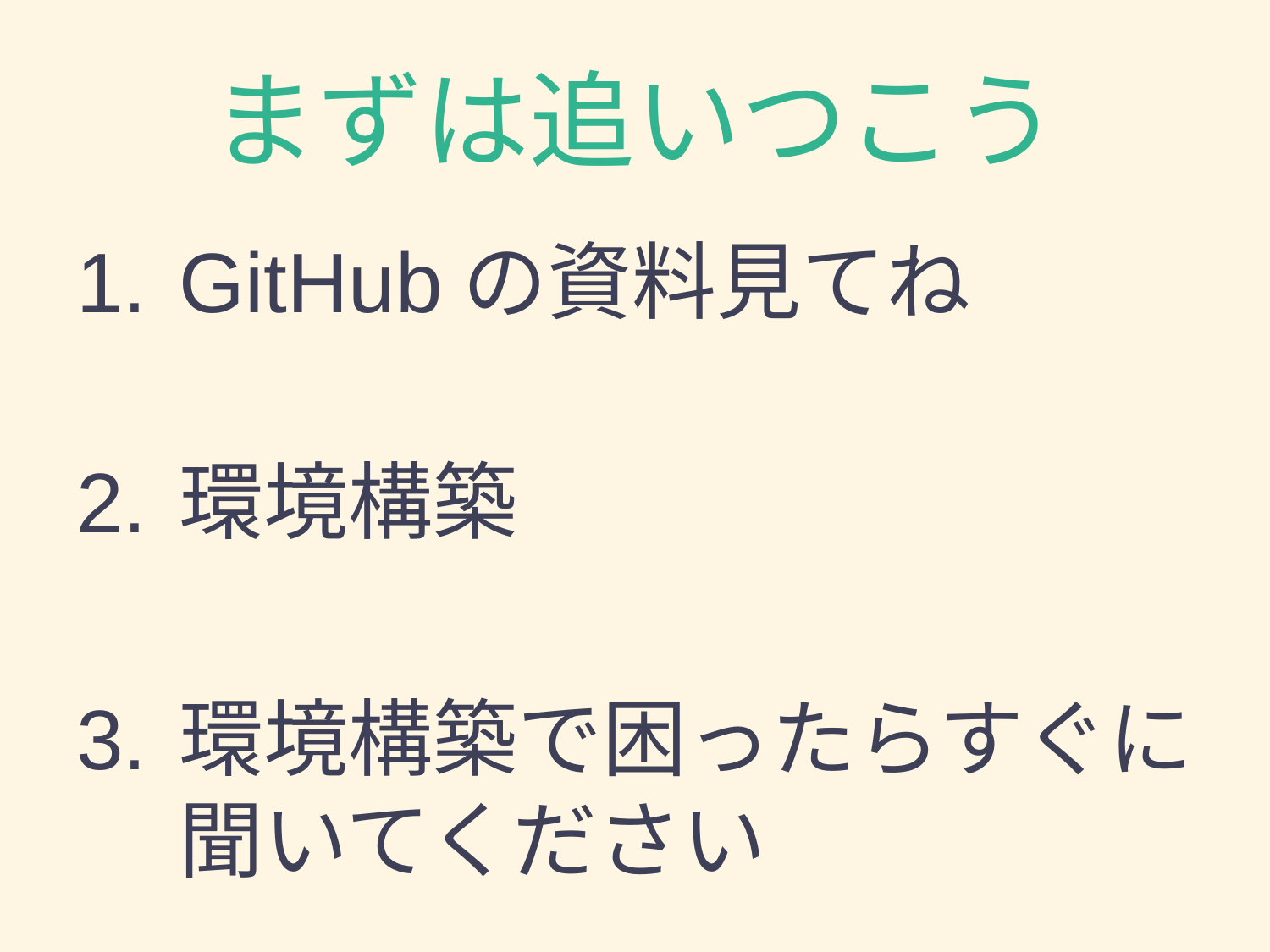

# まずは追いつこう
GitHubの資料見てね
環境構築

環境構築で困ったらすぐに聞いてください